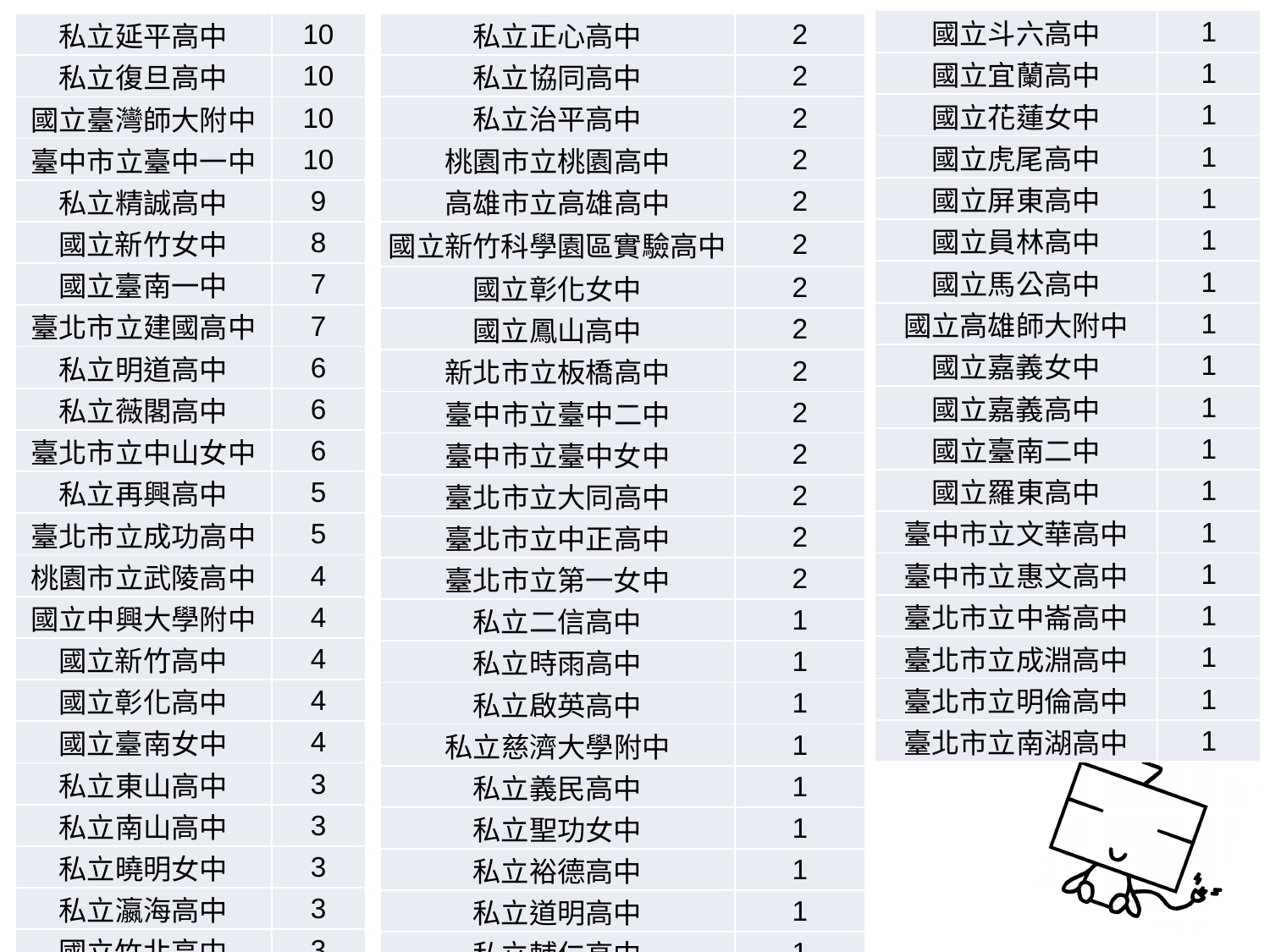

| 國立斗六高中 | 1 |
| --- | --- |
| 國立宜蘭高中 | 1 |
| 國立花蓮女中 | 1 |
| 國立虎尾高中 | 1 |
| 國立屏東高中 | 1 |
| 國立員林高中 | 1 |
| 國立馬公高中 | 1 |
| 國立高雄師大附中 | 1 |
| 國立嘉義女中 | 1 |
| 國立嘉義高中 | 1 |
| 國立臺南二中 | 1 |
| 國立羅東高中 | 1 |
| 臺中市立文華高中 | 1 |
| 臺中市立惠文高中 | 1 |
| 臺北市立中崙高中 | 1 |
| 臺北市立成淵高中 | 1 |
| 臺北市立明倫高中 | 1 |
| 臺北市立南湖高中 | 1 |
| 私立延平高中 | 10 |
| --- | --- |
| 私立復旦高中 | 10 |
| 國立臺灣師大附中 | 10 |
| 臺中市立臺中一中 | 10 |
| 私立精誠高中 | 9 |
| 國立新竹女中 | 8 |
| 國立臺南一中 | 7 |
| 臺北市立建國高中 | 7 |
| 私立明道高中 | 6 |
| 私立薇閣高中 | 6 |
| 臺北市立中山女中 | 6 |
| 私立再興高中 | 5 |
| 臺北市立成功高中 | 5 |
| 桃園市立武陵高中 | 4 |
| 國立中興大學附中 | 4 |
| 國立新竹高中 | 4 |
| 國立彰化高中 | 4 |
| 國立臺南女中 | 4 |
| 私立東山高中 | 3 |
| 私立南山高中 | 3 |
| 私立曉明女中 | 3 |
| 私立瀛海高中 | 3 |
| 國立竹北高中 | 3 |
| 新北市立海山高中 | 3 |
| 臺北市立松山高中 | 3 |
| 臺北市立麗山高中 | 3 |
| 私立正心高中 | 2 |
| --- | --- |
| 私立協同高中 | 2 |
| 私立治平高中 | 2 |
| 桃園市立桃園高中 | 2 |
| 高雄市立高雄高中 | 2 |
| 國立新竹科學園區實驗高中 | 2 |
| 國立彰化女中 | 2 |
| 國立鳳山高中 | 2 |
| 新北市立板橋高中 | 2 |
| 臺中市立臺中二中 | 2 |
| 臺中市立臺中女中 | 2 |
| 臺北市立大同高中 | 2 |
| 臺北市立中正高中 | 2 |
| 臺北市立第一女中 | 2 |
| 私立二信高中 | 1 |
| 私立時雨高中 | 1 |
| 私立啟英高中 | 1 |
| 私立慈濟大學附中 | 1 |
| 私立義民高中 | 1 |
| 私立聖功女中 | 1 |
| 私立裕德高中 | 1 |
| 私立道明高中 | 1 |
| 私立輔仁高中 | 1 |
| 私立靜心高中 | 1 |
| 高雄市立前鎮高中 | 1 |
| 國立中央大學附屬中壢高中 | 1 |
24